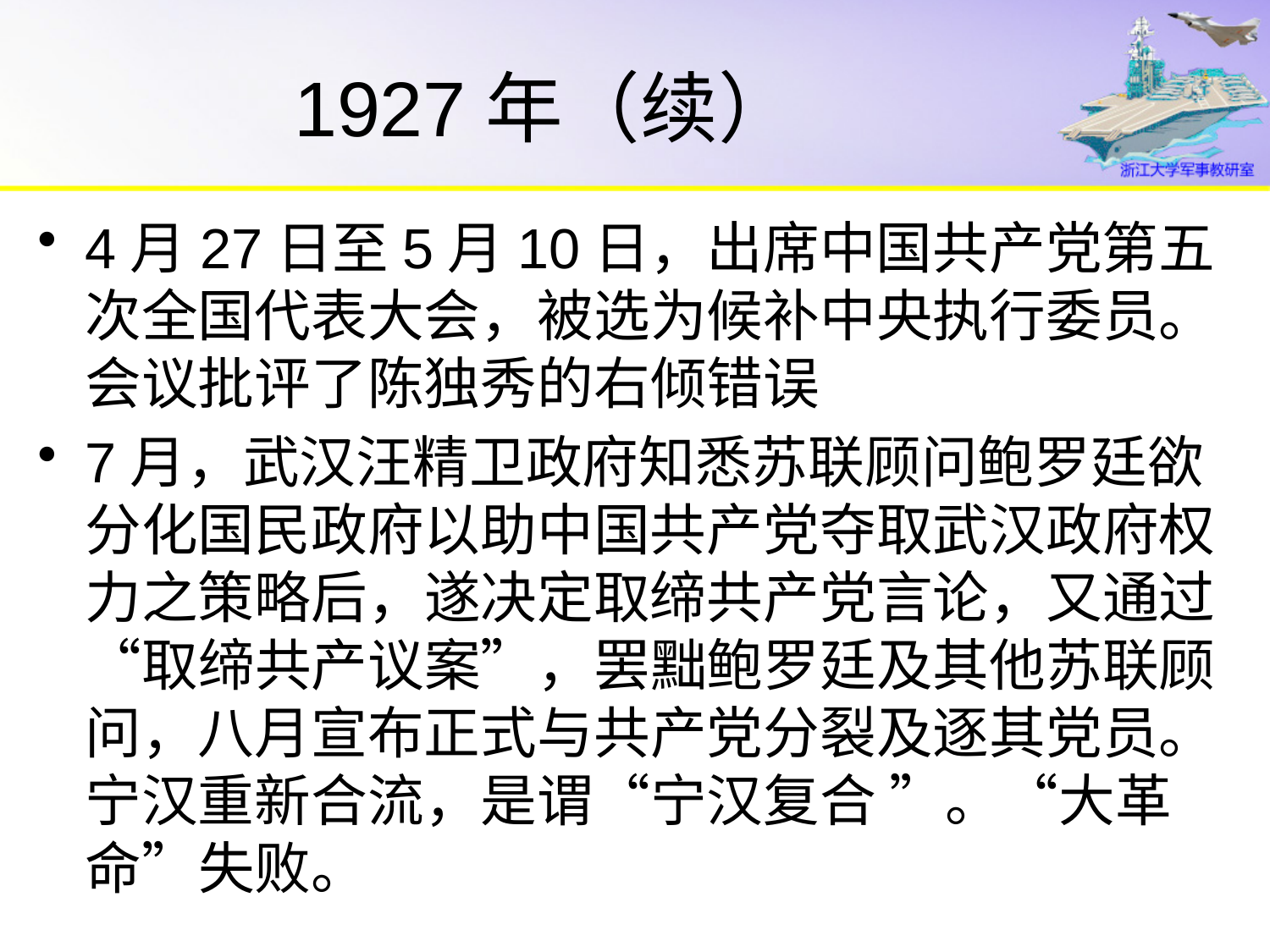

# 1927年（续）
4月27日至5月10日，出席中国共产党第五次全国代表大会，被选为候补中央执行委员。会议批评了陈独秀的右倾错误
7月，武汉汪精卫政府知悉苏联顾问鲍罗廷欲分化国民政府以助中国共产党夺取武汉政府权力之策略后，遂决定取缔共产党言论，又通过“取缔共产议案”，罢黜鲍罗廷及其他苏联顾问，八月宣布正式与共产党分裂及逐其党员。宁汉重新合流，是谓“宁汉复合 ”。“大革命”失败。